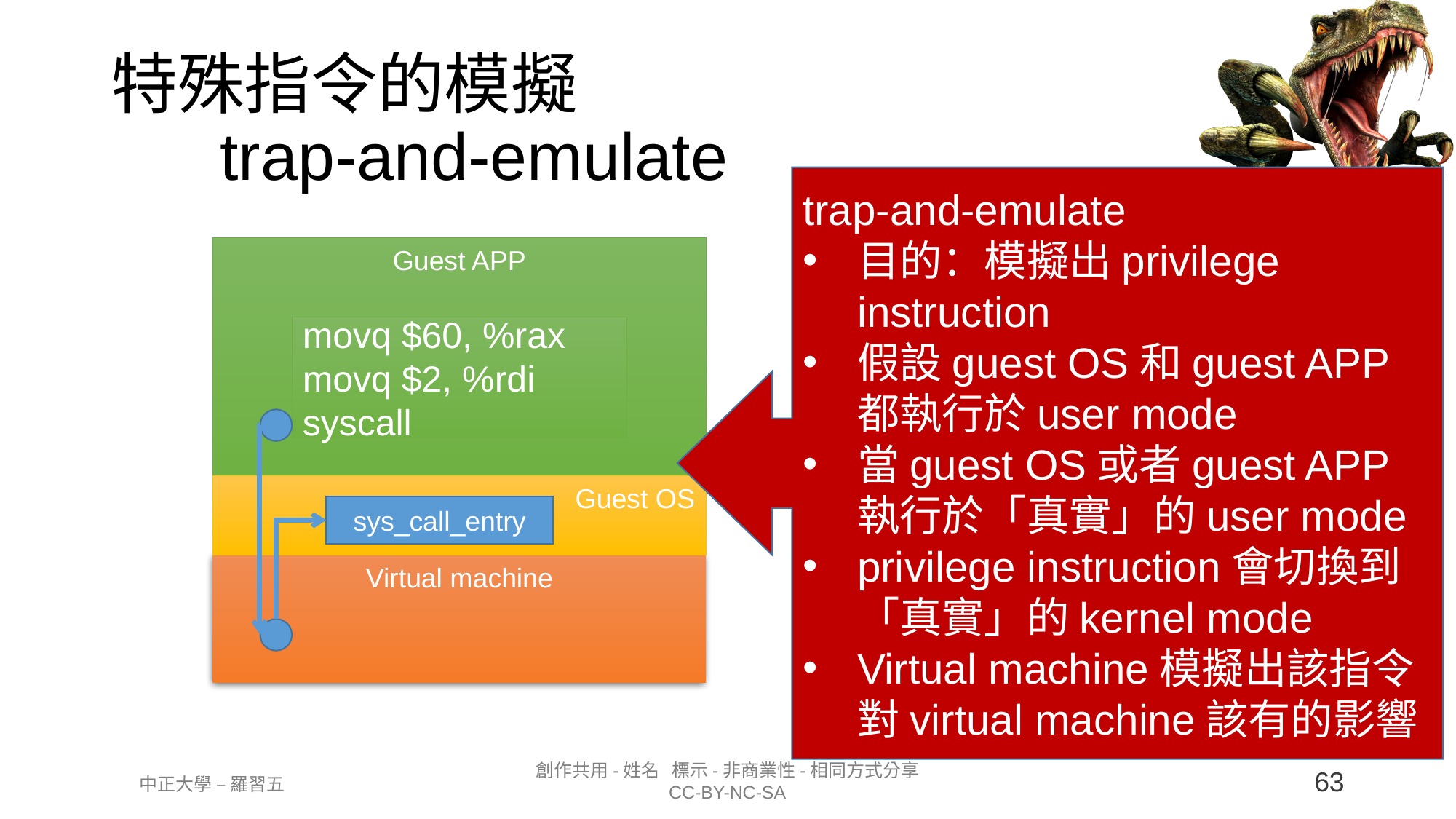

# 特殊指令的模擬 trap-and-emulate
trap-and-emulate
目的：模擬出privilege instruction
假設guest OS和guest APP都執行於user mode
當guest OS或者guest APP執行於「真實」的user mode
privilege instruction會切換到「真實」的kernel mode
Virtual machine模擬出該指令對virtual machine該有的影響
Guest APP
movq $60, %rax
movq $2, %rdi
syscall

Guest OS
sys_call_entry
Virtual machine